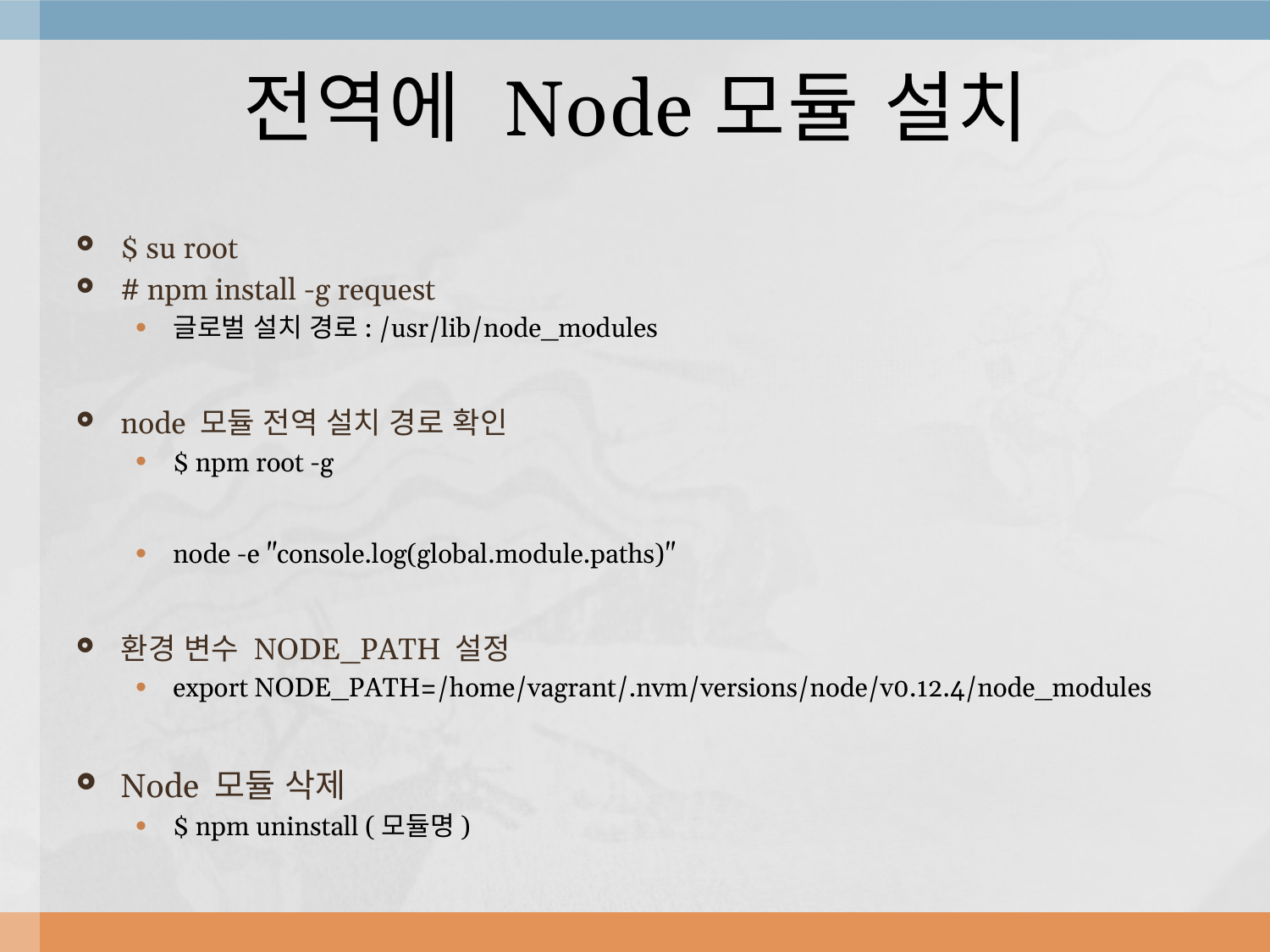

# 전역에 Node모듈 설치
$ su root
# npm install -g request
글로벌 설치 경로: /usr/lib/node_modules

node 모듈 전역 설치 경로 확인
$ npm root -g

node -e "console.log(global.module.paths)"

환경 변수 NODE_PATH 설정
export NODE_PATH=/home/vagrant/.nvm/versions/node/v0.12.4/node_modules

Node 모듈 삭제
$ npm uninstall (모듈명)